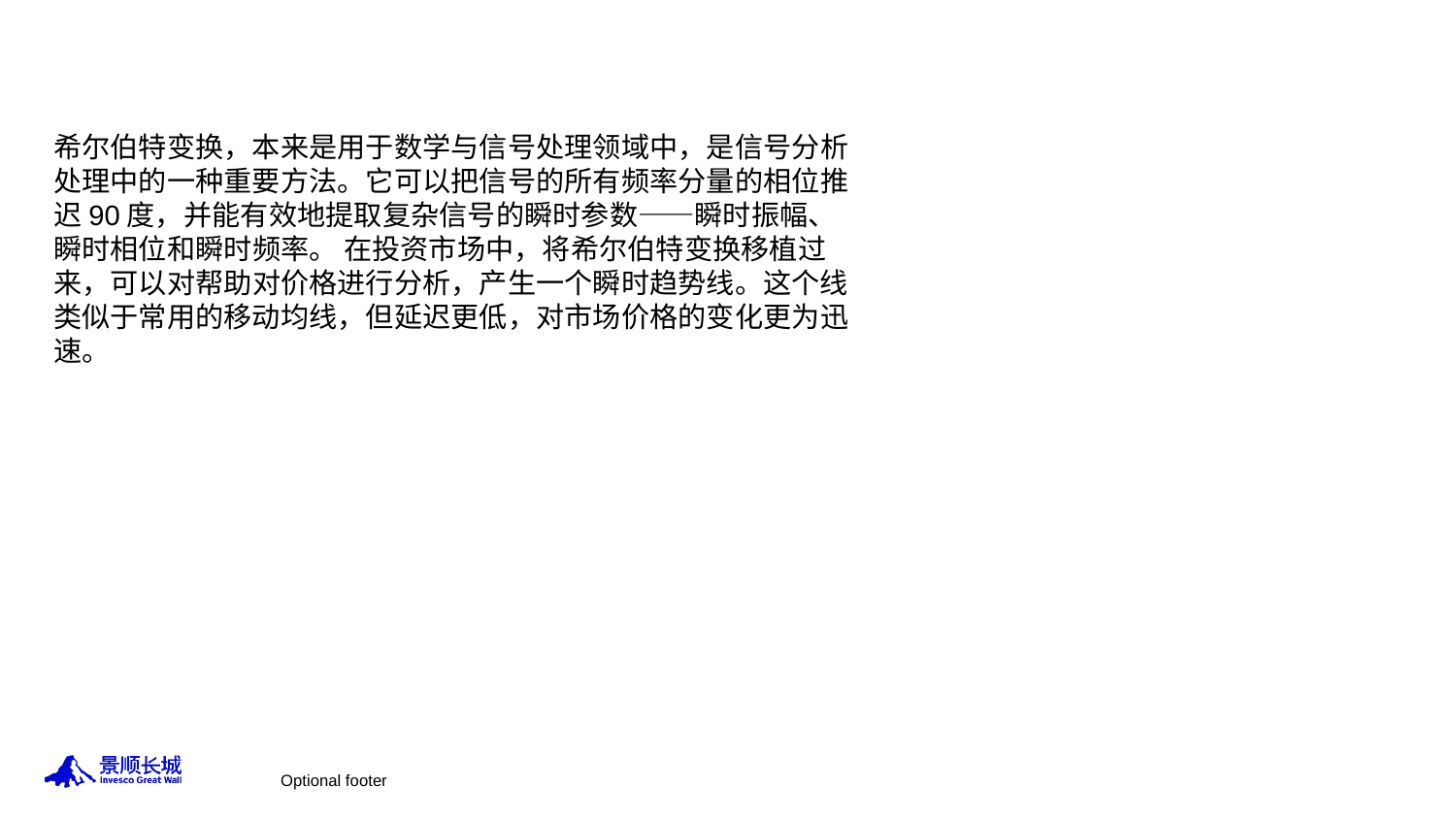

#
希尔伯特变换，本来是用于数学与信号处理领域中，是信号分析处理中的一种重要方法。它可以把信号的所有频率分量的相位推迟90度，并能有效地提取复杂信号的瞬时参数——瞬时振幅、瞬时相位和瞬时频率。 在投资市场中，将希尔伯特变换移植过来，可以对帮助对价格进行分析，产生一个瞬时趋势线。这个线类似于常用的移动均线，但延迟更低，对市场价格的变化更为迅速。

Optional footer
40